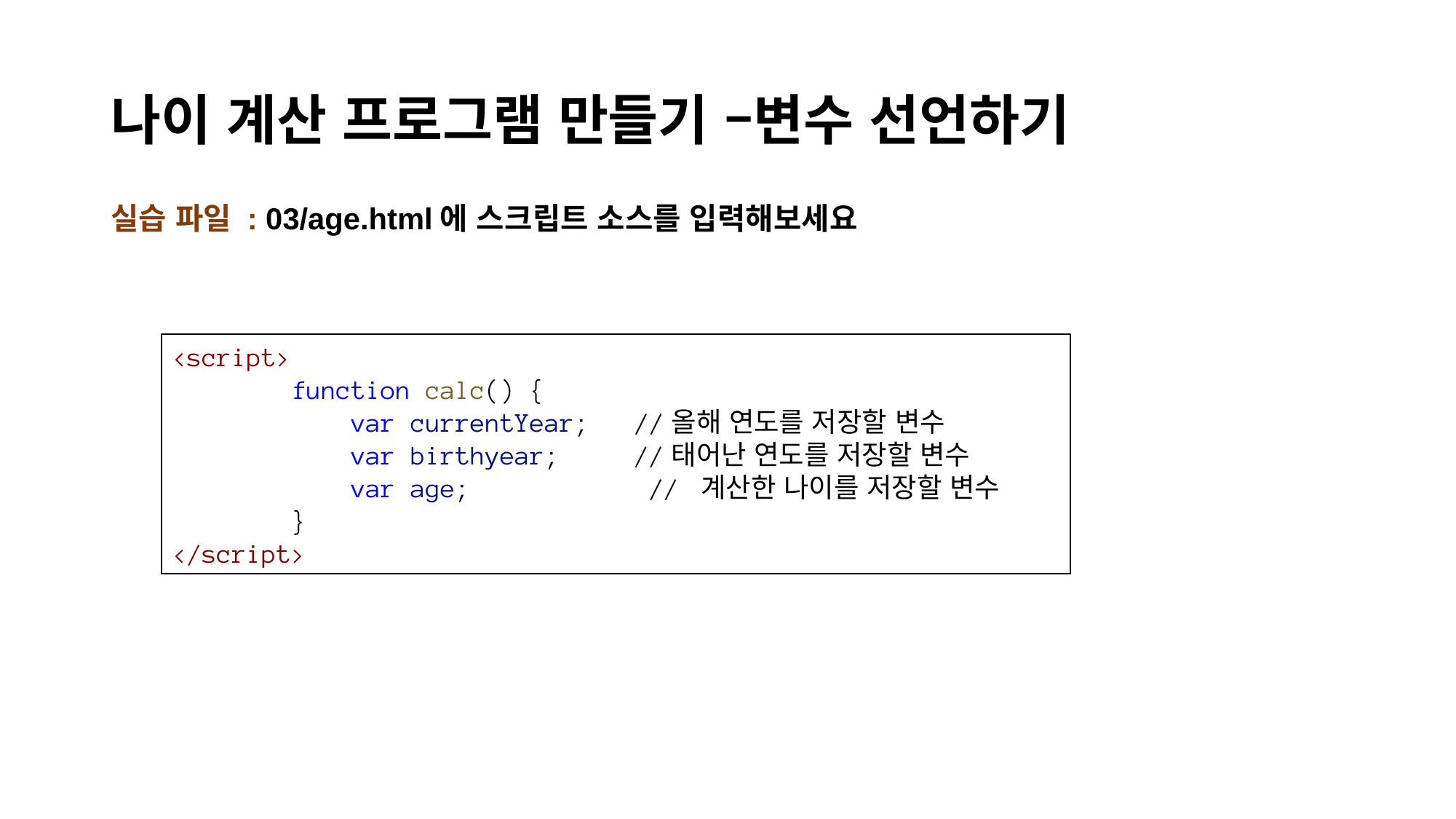

# 나이 계산 프로그램 만들기 –변수 선언하기
실습 파일 : 03/age.html에 스크립트 소스를 입력해보세요
<script>
        function calc() {
            var currentYear;   //올해 연도를 저장할 변수
            var birthyear;     //태어난 연도를 저장할 변수
            var age;            // 계산한 나이를 저장할 변수
        }
</script>